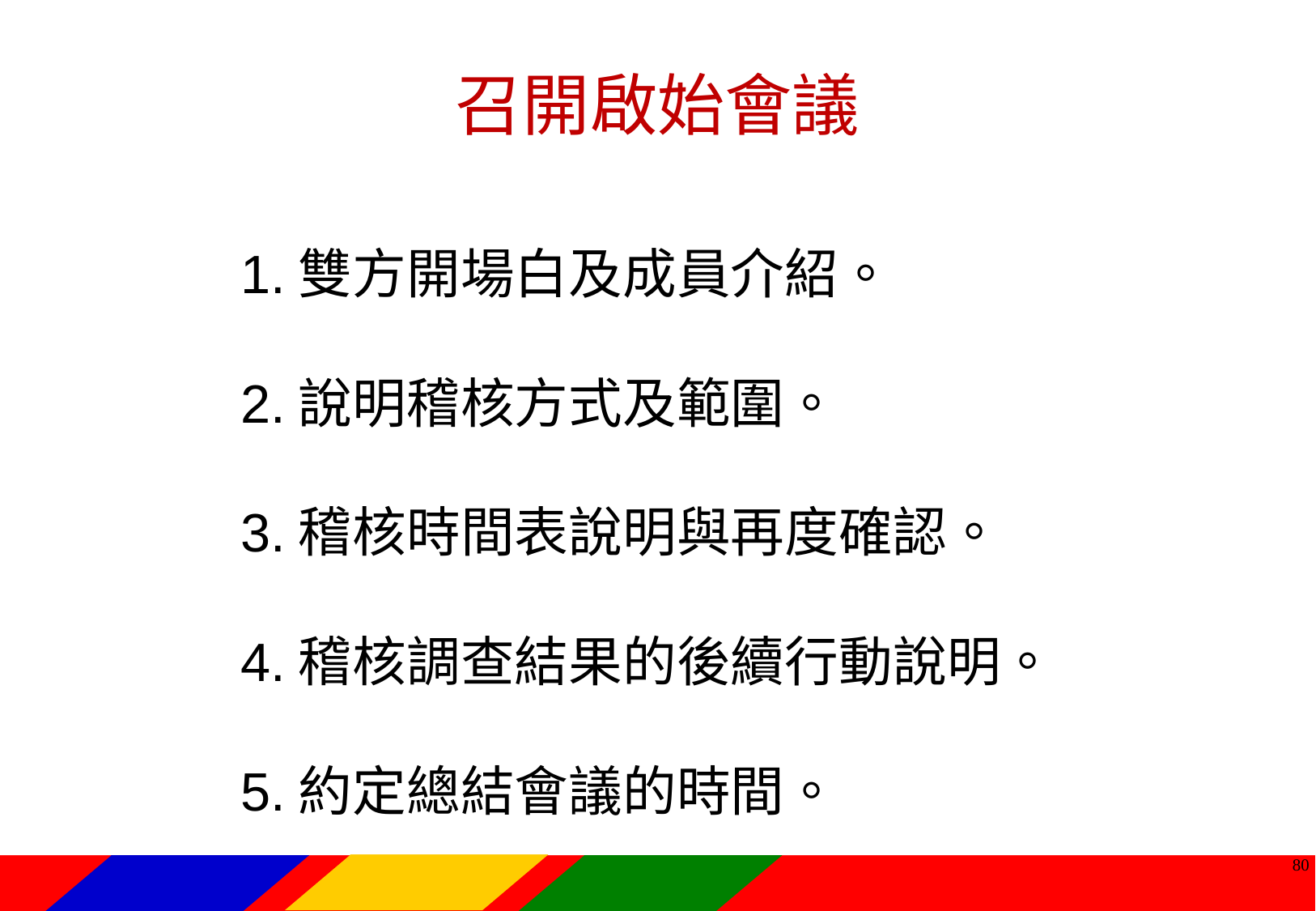

召開啟始會議
1.雙方開場白及成員介紹。
2.說明稽核方式及範圍。
3.稽核時間表說明與再度確認。
4.稽核調查結果的後續行動說明。
5.約定總結會議的時間。
80